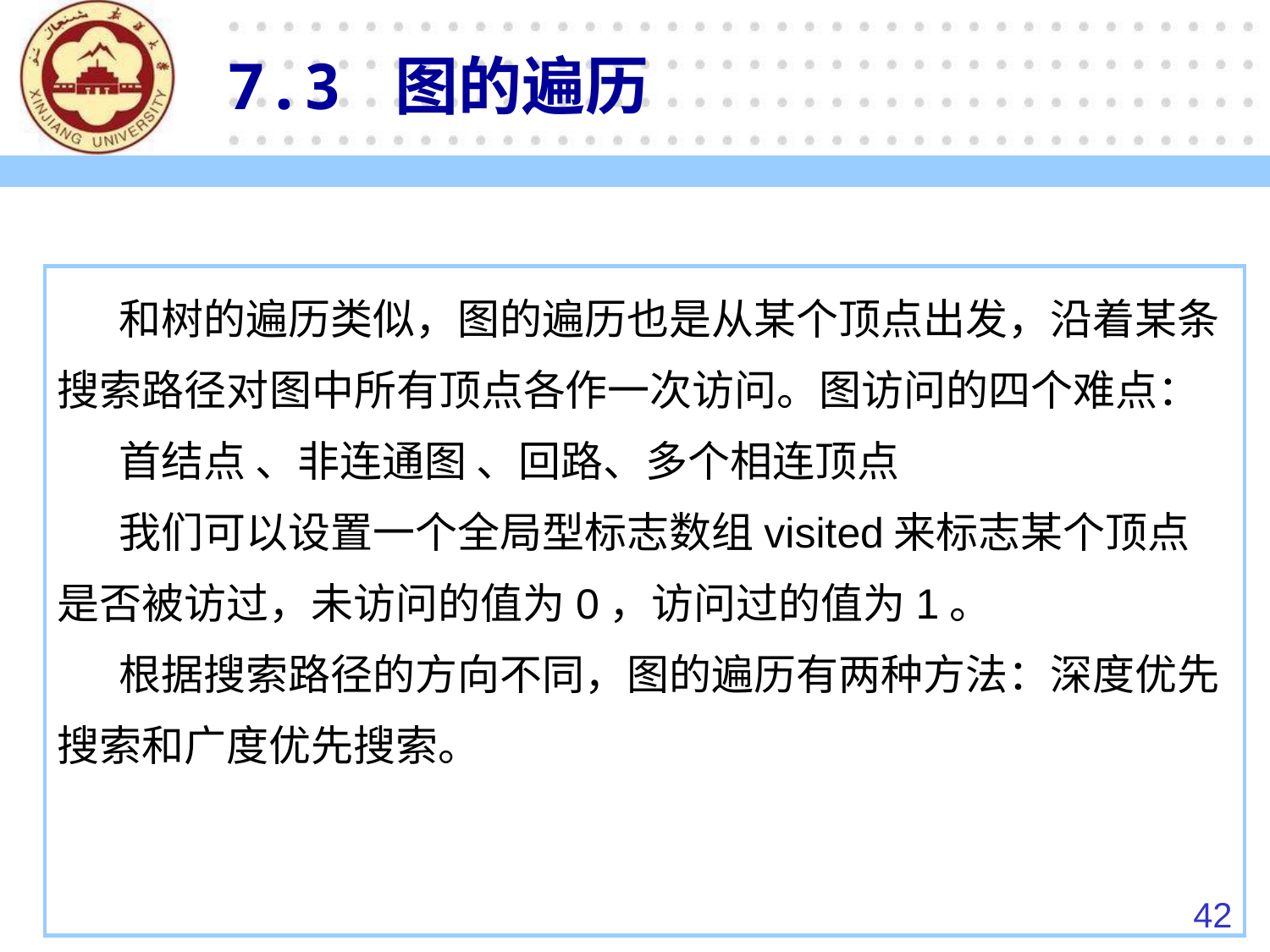

7.3 图的遍历
　  和树的遍历类似，图的遍历也是从某个顶点出发，沿着某条搜索路径对图中所有顶点各作一次访问。图访问的四个难点：
　  首结点 、非连通图 、回路、多个相连顶点
　  我们可以设置一个全局型标志数组visited来标志某个顶点是否被访过，未访问的值为0，访问过的值为1。
　  根据搜索路径的方向不同，图的遍历有两种方法：深度优先搜索和广度优先搜索。
42